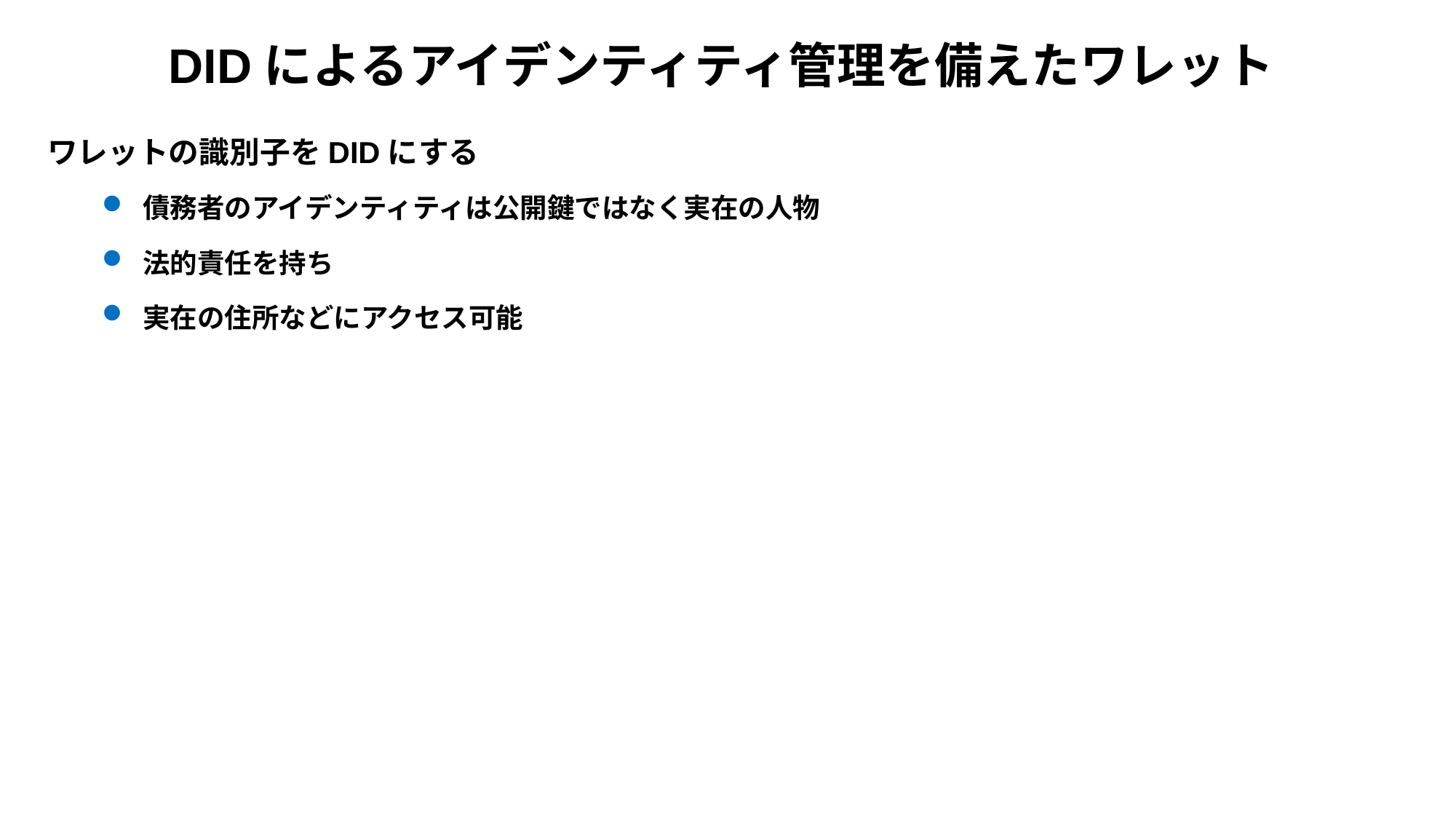

# DIDによるアイデンティティ管理を備えたワレット
ワレットの識別子をDIDにする
債務者のアイデンティティは公開鍵ではなく実在の人物
法的責任を持ち
実在の住所などにアクセス可能